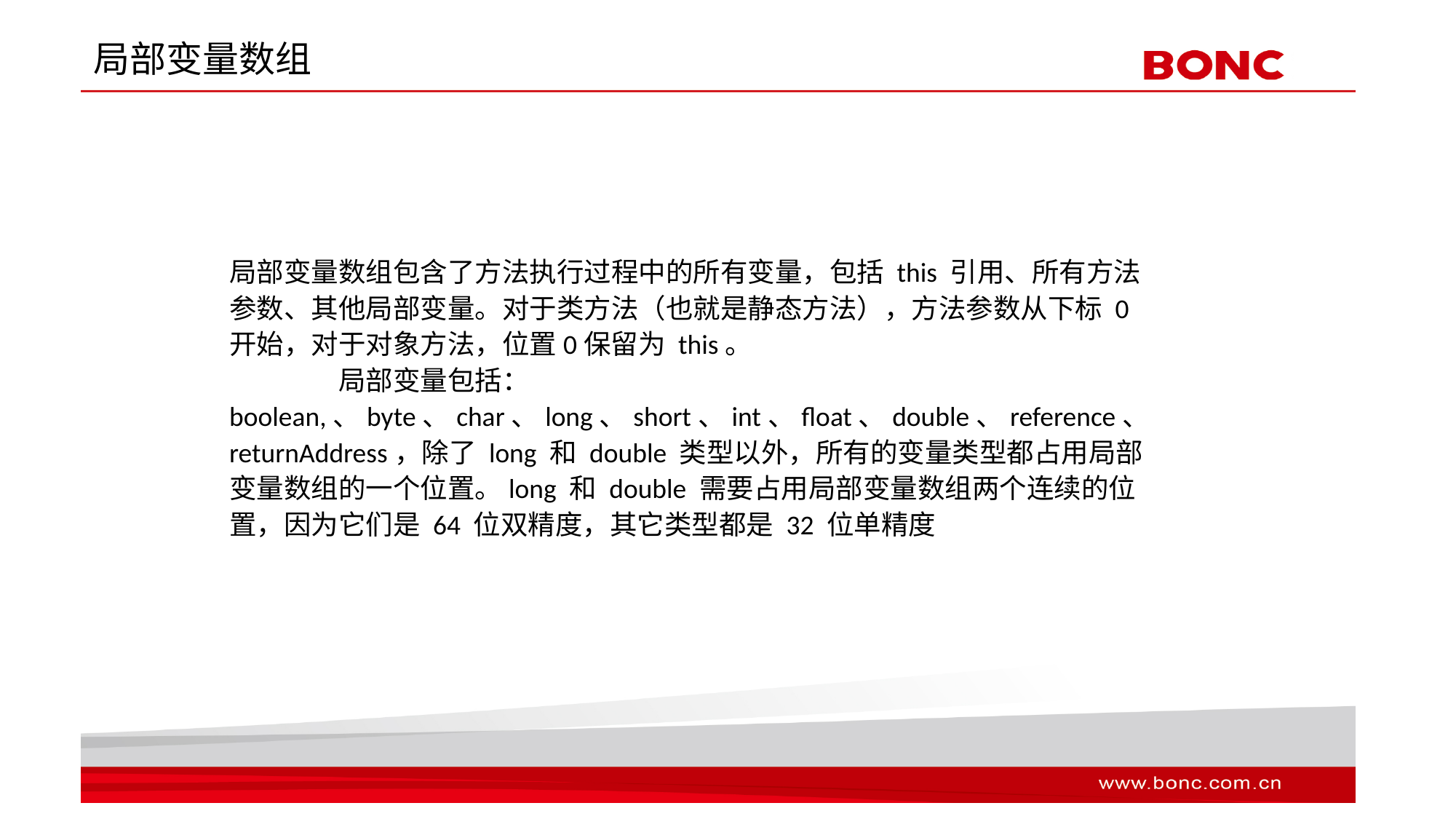

# 局部变量数组
局部变量数组包含了方法执行过程中的所有变量，包括 this 引用、所有方法参数、其他局部变量。对于类方法（也就是静态方法），方法参数从下标 0 开始，对于对象方法，位置0保留为 this。
	局部变量包括：boolean,、byte、char、long、short、int、float、double、reference、returnAddress，除了 long 和 double 类型以外，所有的变量类型都占用局部变量数组的一个位置。long 和 double 需要占用局部变量数组两个连续的位置，因为它们是 64 位双精度，其它类型都是 32 位单精度